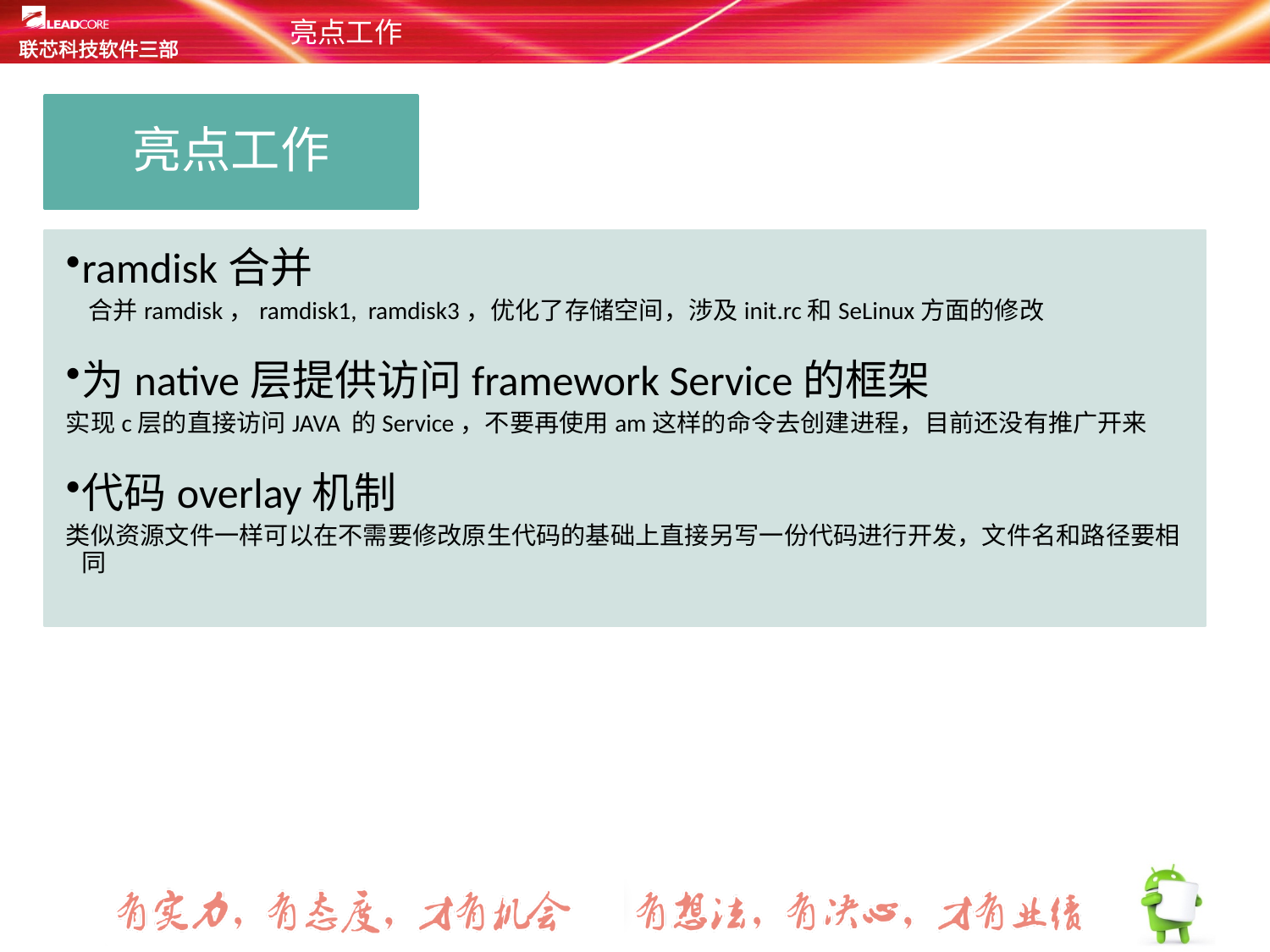

# 亮点工作

亮点工作

ramdisk合并
   合并ramdisk，ramdisk1,  ramdisk3，优化了存储空间，涉及init.rc和SeLinux方面的修改

为native层提供访问framework Service的框架
实现c层的直接访问JAVA 的Service，不要再使用am这样的命令去创建进程，目前还没有推广开来

代码overlay机制
类似资源文件一样可以在不需要修改原生代码的基础上直接另写一份代码进行开发，文件名和路径要相同